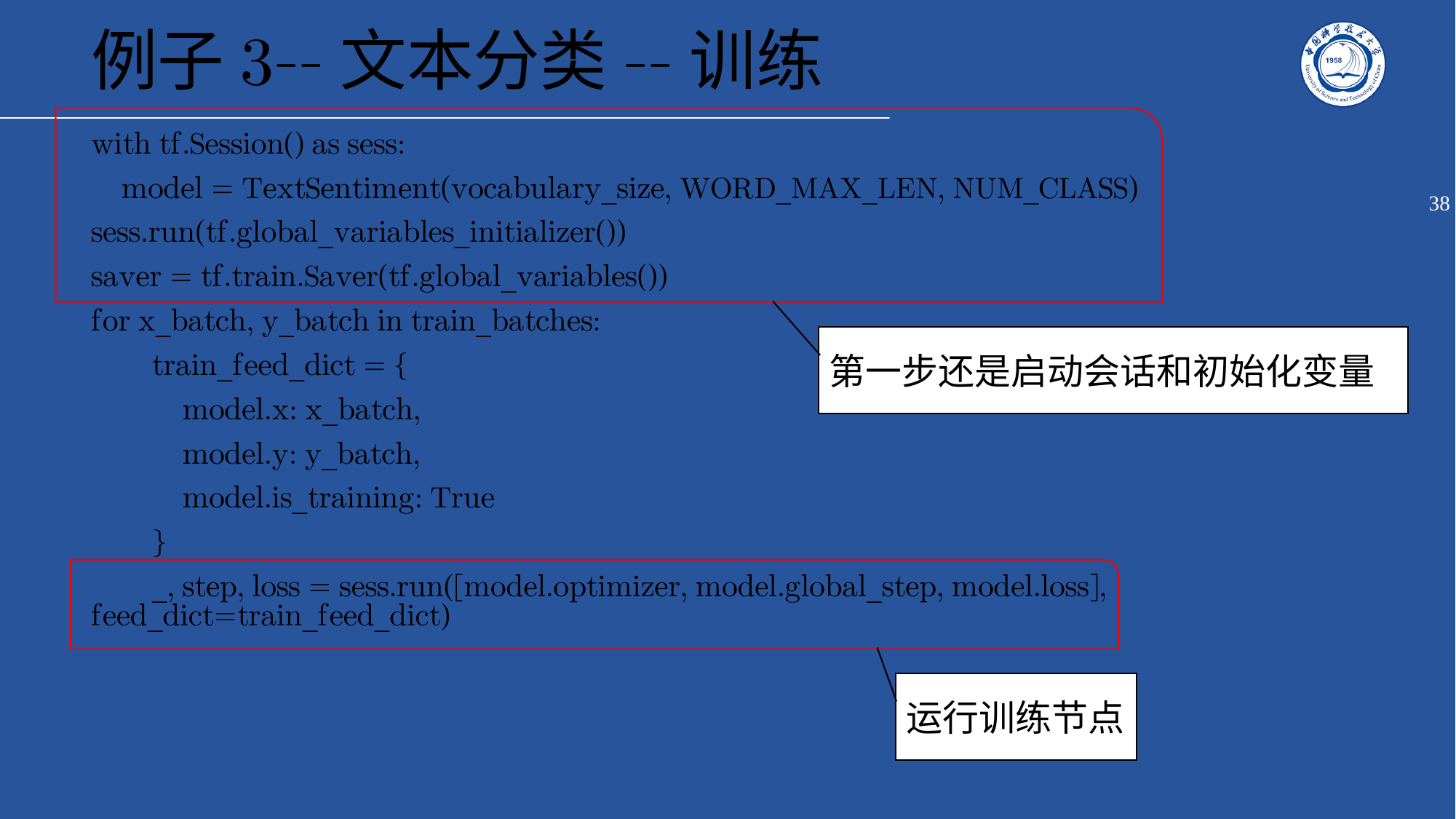

# 例子3--文本分类--训练
38

with tf.Session() as sess:
    model = TextSentiment(vocabulary_size, WORD_MAX_LEN, NUM_CLASS)
sess.run(tf.global_variables_initializer())
saver = tf.train.Saver(tf.global_variables())
for x_batch, y_batch in train_batches:
        train_feed_dict = {
            model.x: x_batch,
            model.y: y_batch,
            model.is_training: True
        }
        _, step, loss = sess.run([model.optimizer, model.global_step, model.loss], feed_dict=train_feed_dict)

38
第一步还是启动会话和初始化变量

运行训练节点